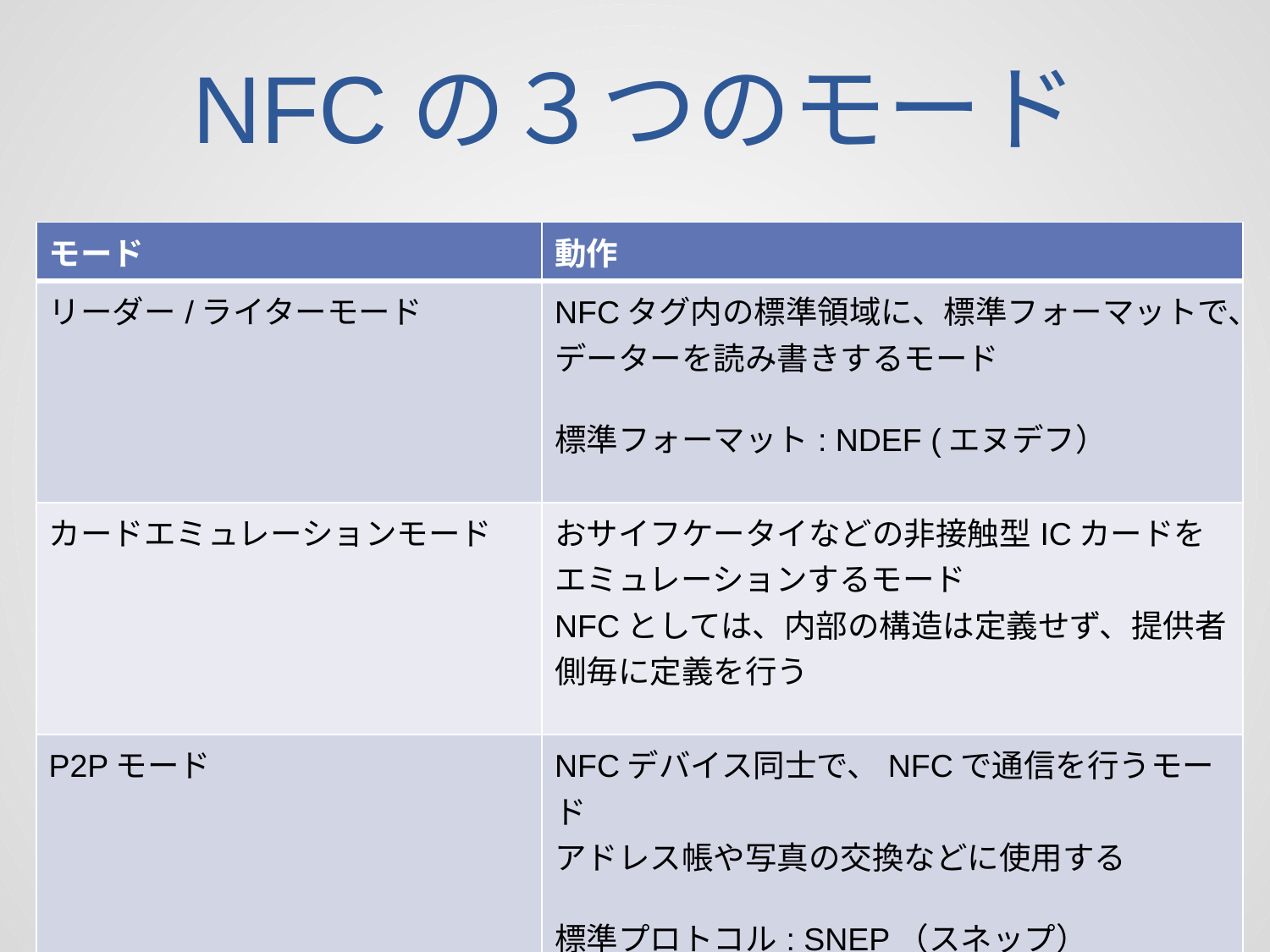

# NFCの３つのモード
| モード | 動作 |
| --- | --- |
| リーダー/ライターモード | NFCタグ内の標準領域に、標準フォーマットで、データーを読み書きするモード 標準フォーマット: NDEF (エヌデフ） |
| カードエミュレーションモード | おサイフケータイなどの非接触型ICカードをエミュレーションするモード NFCとしては、内部の構造は定義せず、提供者側毎に定義を行う |
| P2Pモード | NFCデバイス同士で、NFCで通信を行うモード アドレス帳や写真の交換などに使用する 標準プロトコル: SNEP（スネップ） |